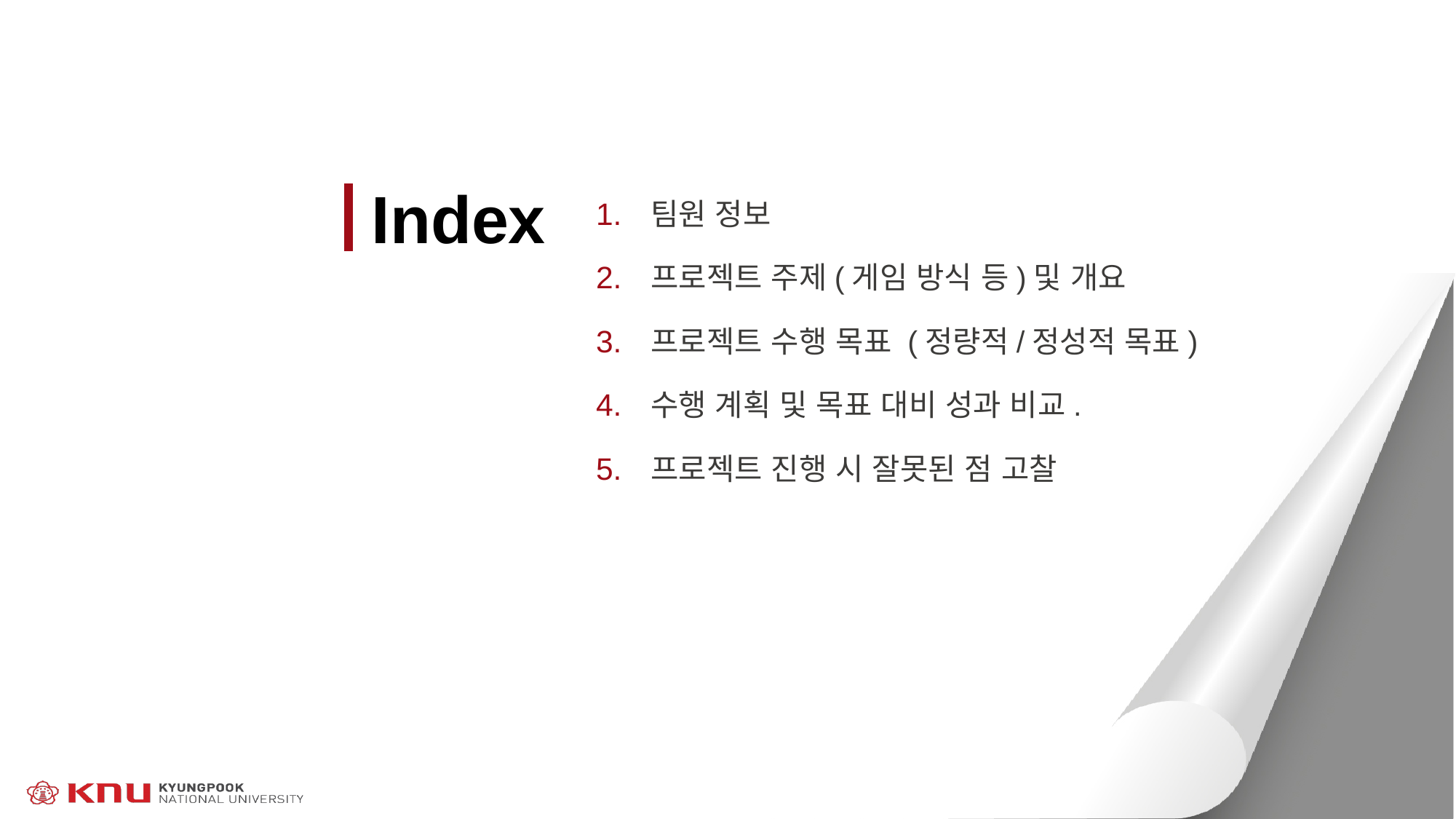

Index

팀원 정보
프로젝트 주제(게임 방식 등)및 개요
프로젝트 수행 목표 (정량적/정성적 목표)
수행 계획 및 목표 대비 성과 비교.
프로젝트 진행 시 잘못된 점 고찰